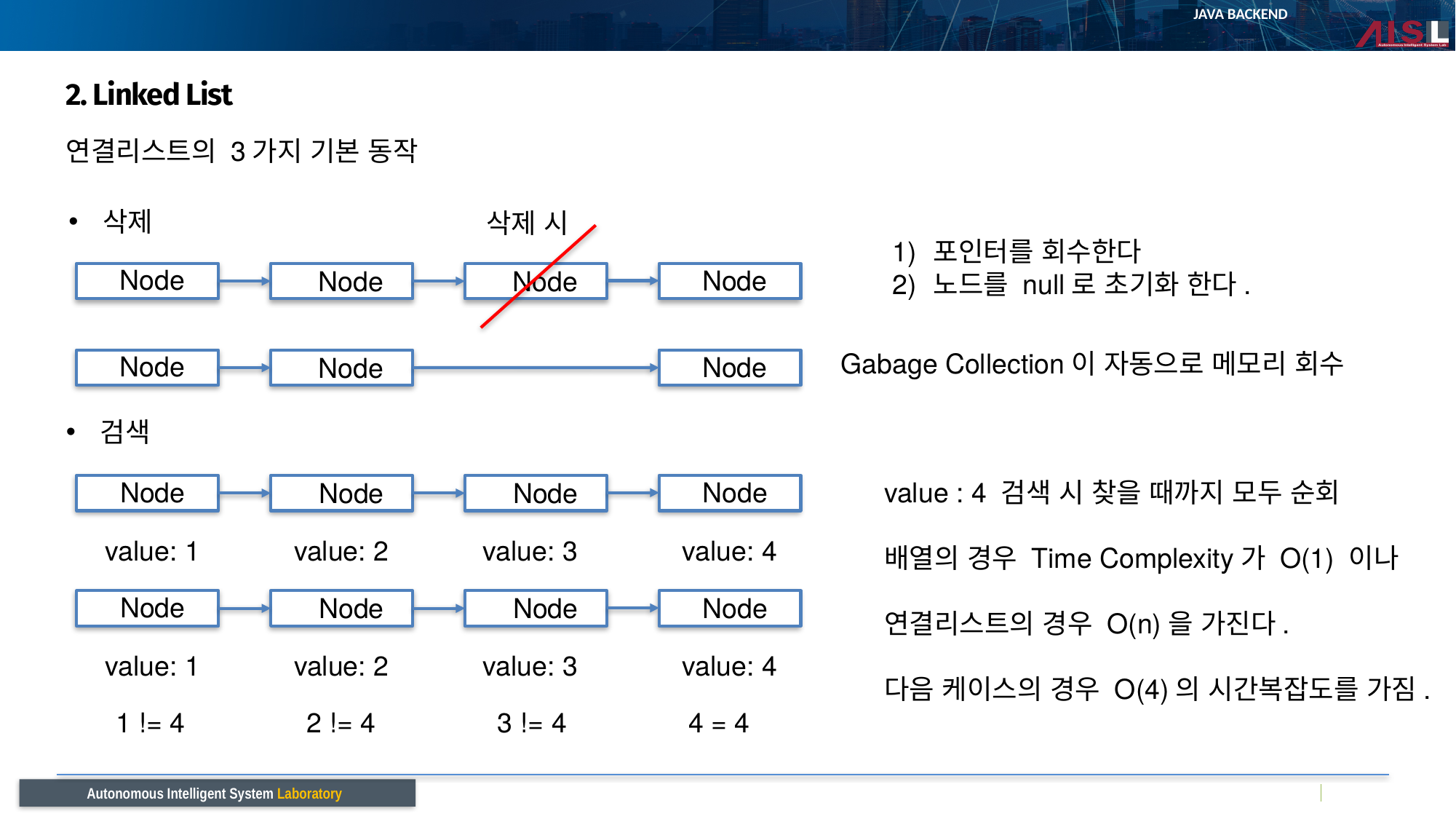

# 2. Linked List
연결리스트의 3가지 기본 동작
삭제
삭제 시
포인터를 회수한다
노드를 null로 초기화 한다.
Node
Node
Node
Node

Gabage Collection이 자동으로 메모리 회수
Node
Node
Node

검색
Node
value : 4 검색 시 찾을 때까지 모두 순회

배열의 경우 Time Complexity가 O(1) 이나

연결리스트의 경우 O(n)을 가진다.

다음 케이스의 경우 O(4)의 시간복잡도를 가짐.
Node
Node
Node

value: 1
value: 2
value: 3
value: 4
Node
Node
Node
Node

value: 1
value: 2
value: 3
value: 4
1 != 4
2 != 4
3 != 4
4 = 4